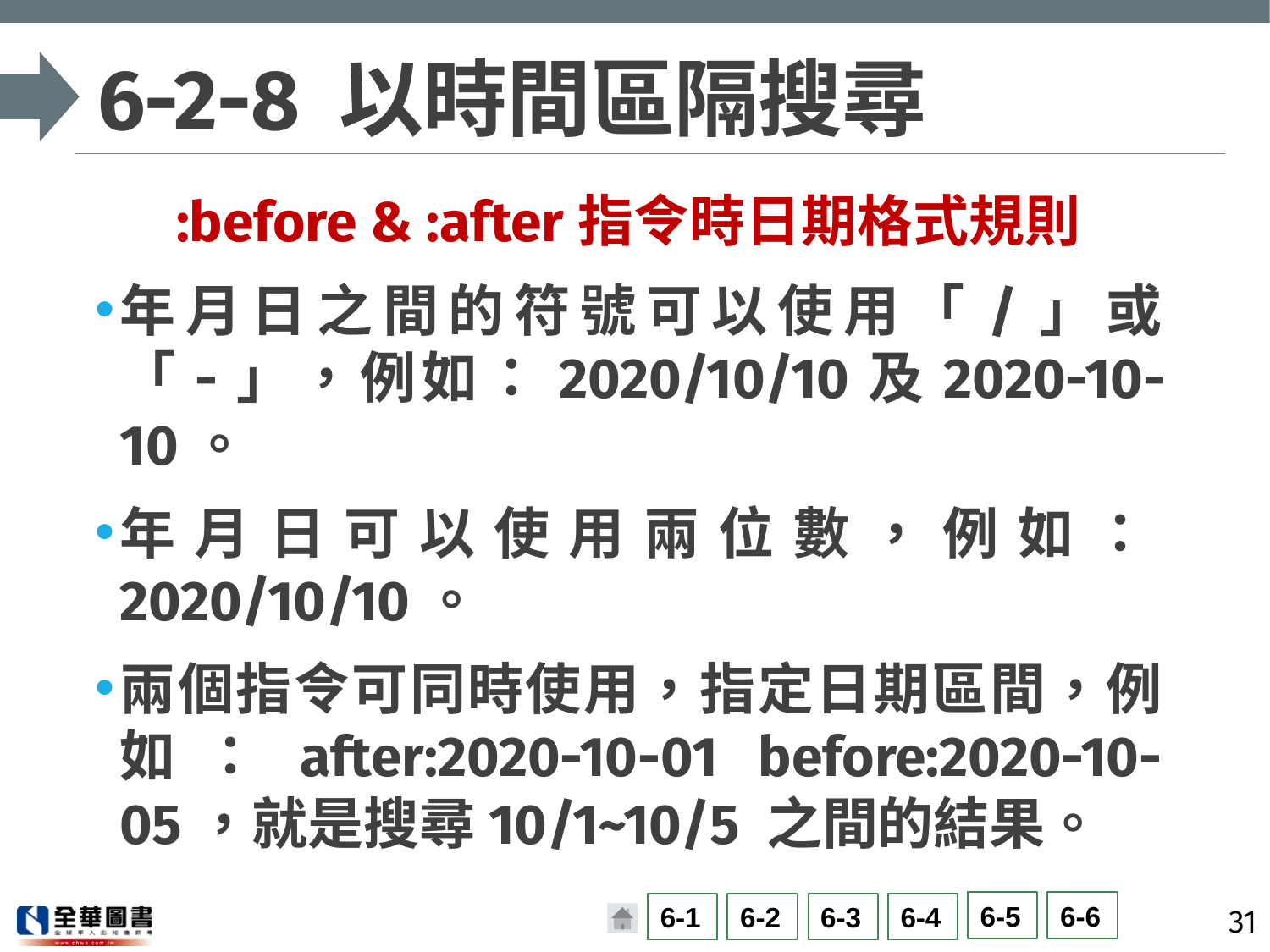

# 6-2-8 以時間區隔搜尋
:before & :after指令時日期格式規則
年月日之間的符號可以使用「/」或「-」，例如：2020/10/10及2020-10-10。
年月日可以使用兩位數，例如：2020/10/10。
兩個指令可同時使用，指定日期區間，例如：after:2020-10-01 before:2020-10-05，就是搜尋10/1~10/5 之間的結果。
31